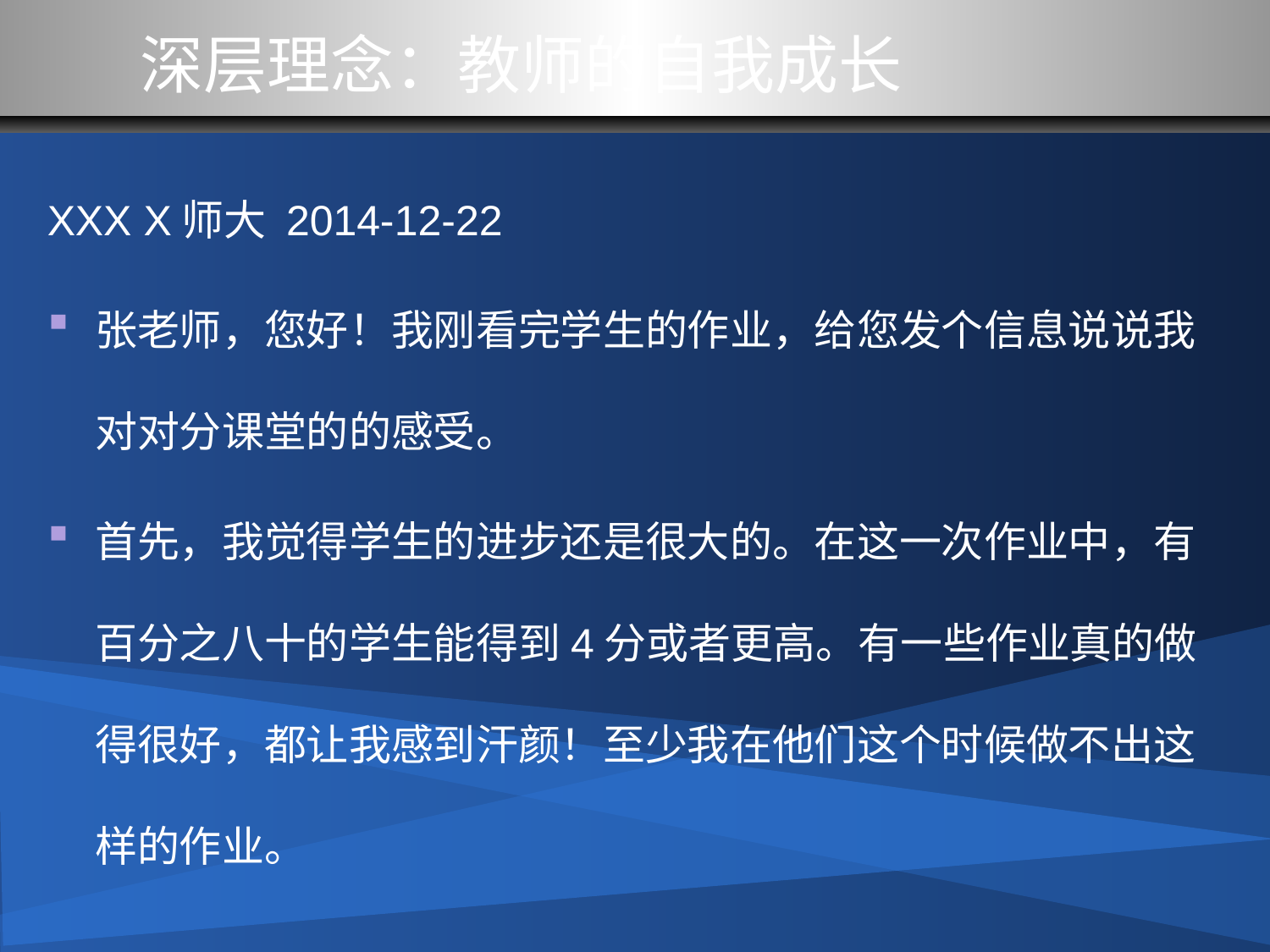

深层理念：教师的自我成长
XXX X师大 2014-12-22
张老师，您好！我刚看完学生的作业，给您发个信息说说我对对分课堂的的感受。
首先，我觉得学生的进步还是很大的。在这一次作业中，有百分之八十的学生能得到4分或者更高。有一些作业真的做得很好，都让我感到汗颜！至少我在他们这个时候做不出这样的作业。